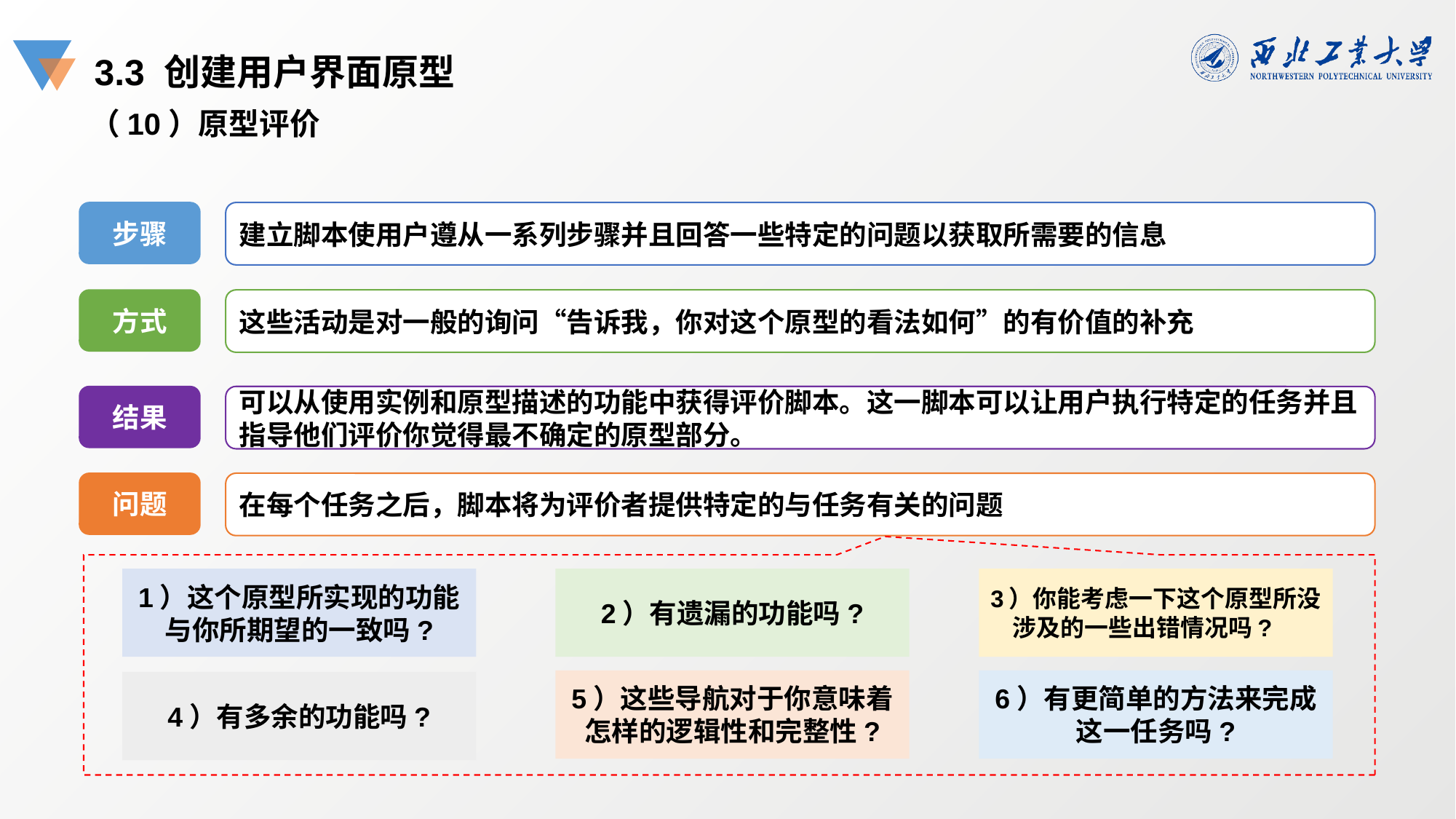

3.3 创建用户界面原型
（10）原型评价
步骤
建立脚本使用户遵从一系列步骤并且回答一些特定的问题以获取所需要的信息
方式
这些活动是对一般的询问“告诉我，你对这个原型的看法如何”的有价值的补充
结果
可以从使用实例和原型描述的功能中获得评价脚本。这一脚本可以让用户执行特定的任务并且指导他们评价你觉得最不确定的原型部分。
问题
在每个任务之后，脚本将为评价者提供特定的与任务有关的问题

1）这个原型所实现的功能与你所期望的一致吗?
2）有遗漏的功能吗?
3）你能考虑一下这个原型所没涉及的一些出错情况吗?
5）这些导航对于你意味着怎样的逻辑性和完整性?
6）有更简单的方法来完成这一任务吗?
4）有多余的功能吗?
34